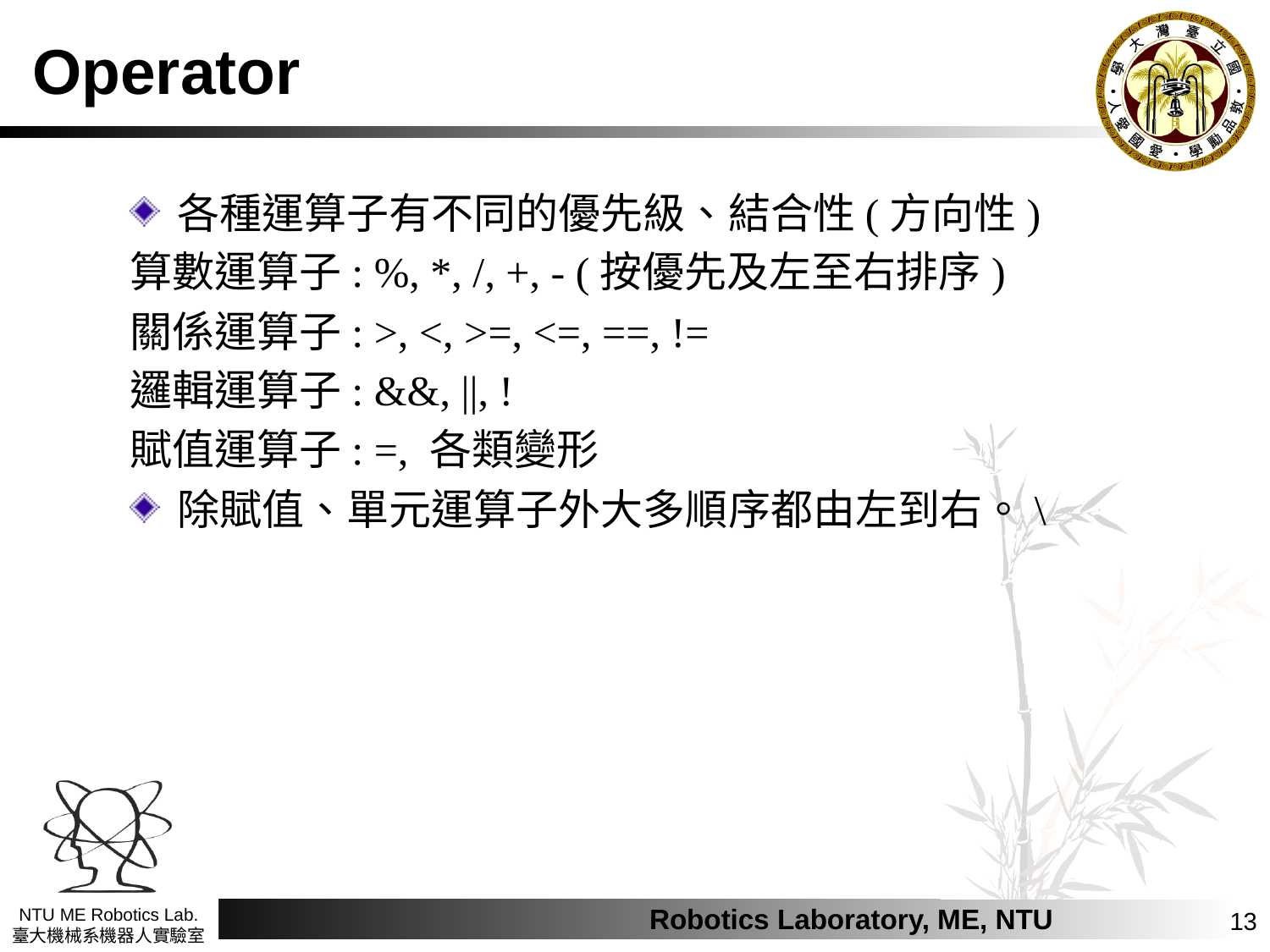

# Operator
各種運算子有不同的優先級、結合性(方向性)
算數運算子: %, *, /, +, - (按優先及左至右排序)
關係運算子: >, <, >=, <=, ==, !=
邏輯運算子: &&, ||, !
賦值運算子: =, 各類變形
除賦值、單元運算子外大多順序都由左到右。\

13